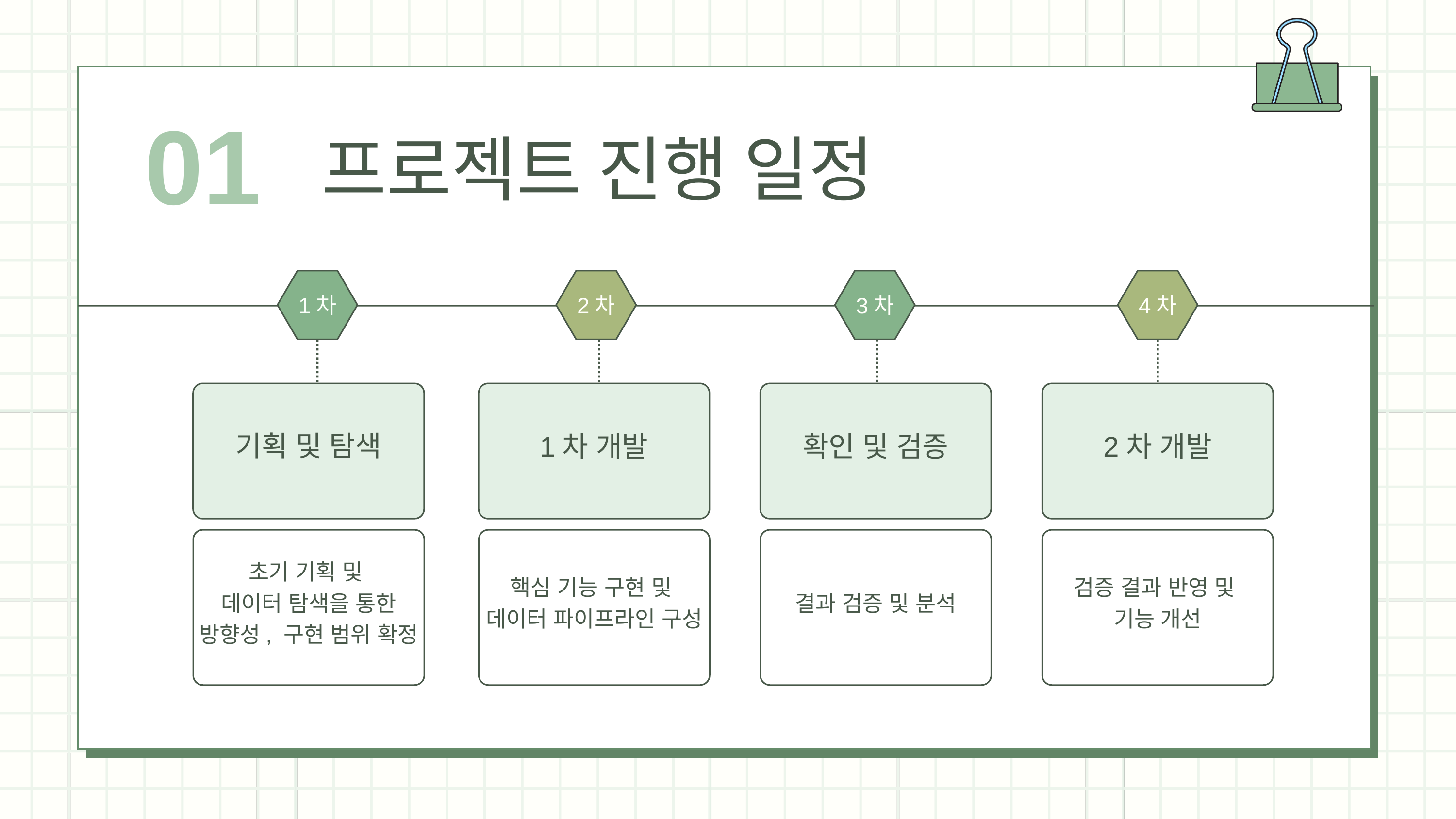

01
프로젝트 진행 일정

1차

2차

3차

4차

기획 및 탐색

1차 개발

확인 및 검증

2차 개발

초기 기획 및
데이터 탐색을 통한
방향성, 구현 범위 확정

핵심 기능 구현 및
데이터 파이프라인 구성

결과 검증 및 분석

검증 결과 반영 및
기능 개선